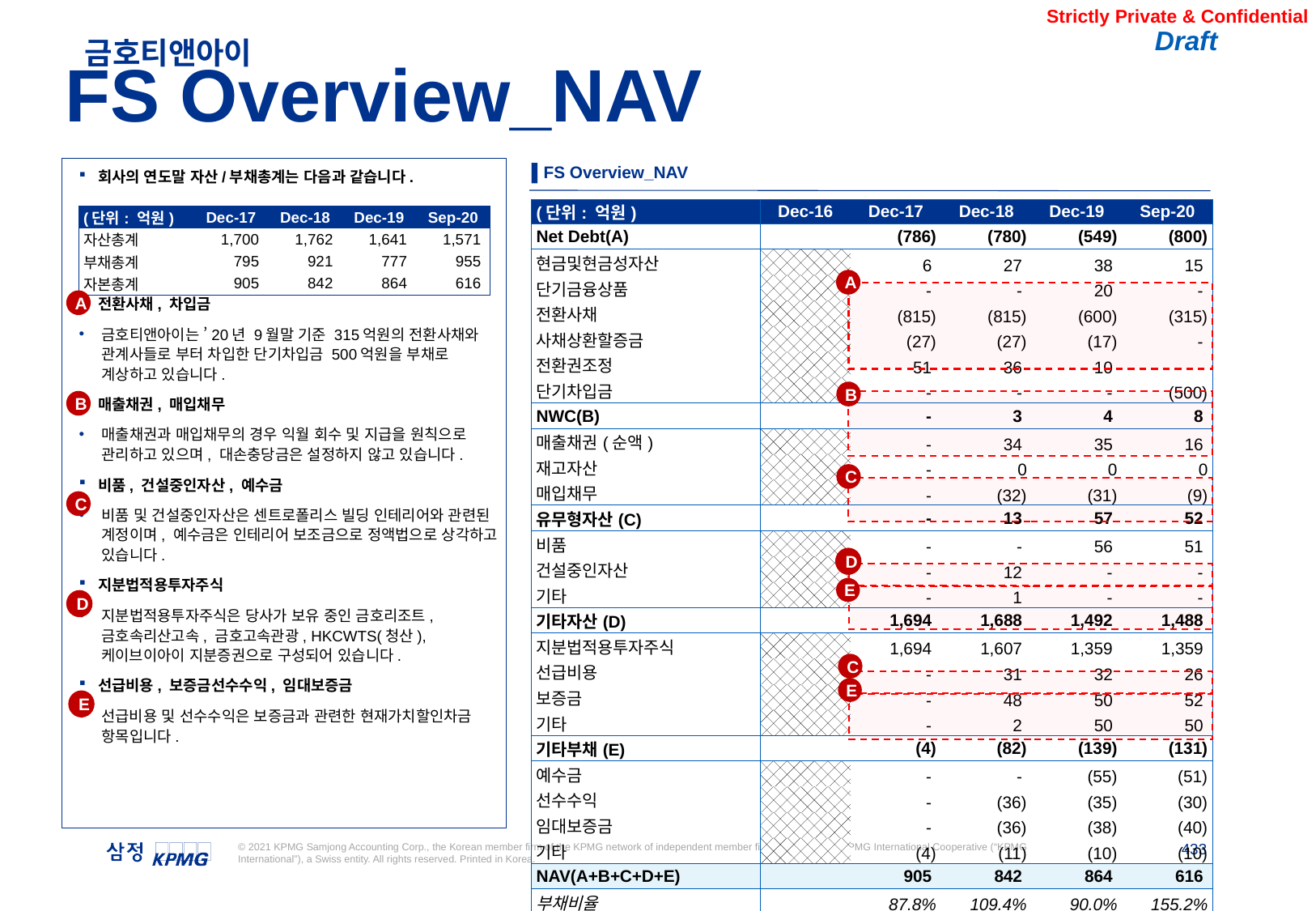

금호티앤아이
FS Overview_NAV
▌FS Overview_NAV

회사의 연도말 자산/부채총계는 다음과 같습니다.

전환사채, 차입금
금호티앤아이는 ’20년 9월말 기준 315억원의 전환사채와 관계사들로 부터 차입한 단기차입금 500억원을 부채로 계상하고 있습니다.
매출채권, 매입채무
매출채권과 매입채무의 경우 익월 회수 및 지급을 원칙으로 관리하고 있으며, 대손충당금은 설정하지 않고 있습니다.
비품, 건설중인자산, 예수금
비품 및 건설중인자산은 센트로폴리스 빌딩 인테리어와 관련된 계정이며, 예수금은 인테리어 보조금으로 정액법으로 상각하고 있습니다.
지분법적용투자주식
지분법적용투자주식은 당사가 보유 중인 금호리조트, 금호속리산고속, 금호고속관광, HKCWTS(청산), 케이브이아이 지분증권으로 구성되어 있습니다.
선급비용, 보증금선수수익, 임대보증금
선급비용 및 선수수익은 보증금과 관련한 현재가치할인차금 항목입니다.

| (단위: 억원) | Dec-16 | Dec-17 | Dec-18 | Dec-19 | Sep-20 |
| --- | --- | --- | --- | --- | --- |
| Net Debt(A) |  | (786) | (780) | (549) | (800) |
| 현금및현금성자산 |  | 6 | 27 | 38 | 15 |
| 단기금융상품 |  | - | - | 20 | - |
| 전환사채 |  | (815) | (815) | (600) | (315) |
| 사채상환할증금 |  | (27) | (27) | (17) | - |
| 전환권조정 |  | 51 | 36 | 10 | - |
| 단기차입금 |  | - | - | - | (500) |
| NWC(B) |  | - | 3 | 4 | 8 |
| 매출채권(순액) |  | - | 34 | 35 | 16 |
| 재고자산 |  | - | 0 | 0 | 0 |
| 매입채무 |  | - | (32) | (31) | (9) |
| 유무형자산(C) |  | - | 13 | 57 | 52 |
| 비품 |  | - | - | 56 | 51 |
| 건설중인자산 |  | - | 12 | - | - |
| 기타 |  | - | 1 | - | - |
| 기타자산(D) |  | 1,694 | 1,688 | 1,492 | 1,488 |
| 지분법적용투자주식 |  | 1,694 | 1,607 | 1,359 | 1,359 |
| 선급비용 |  | - | 31 | 32 | 26 |
| 보증금 |  | - | 48 | 50 | 52 |
| 기타 |  | - | 2 | 50 | 50 |
| 기타부채(E) |  | (4) | (82) | (139) | (131) |
| 예수금 |  | - | - | (55) | (51) |
| 선수수익 |  | - | (36) | (35) | (30) |
| 임대보증금 |  | - | (36) | (38) | (40) |
| 기타 |  | (4) | (11) | (10) | (10) |
| NAV(A+B+C+D+E) |  | 905 | 842 | 864 | 616 |
| 부채비율 |  | 87.8% | 109.4% | 90.0% | 155.2% |
| (단위: 억원) | Dec-17 | Dec-18 | Dec-19 | Sep-20 |
| --- | --- | --- | --- | --- |
| 자산총계 | 1,700 | 1,762 | 1,641 | 1,571 |
| 부채총계 | 795 | 921 | 777 | 955 |
| 자본총계 | 905 | 842 | 864 | 616 |
A

A
B
B

C

C
D

E

D
C

E
E